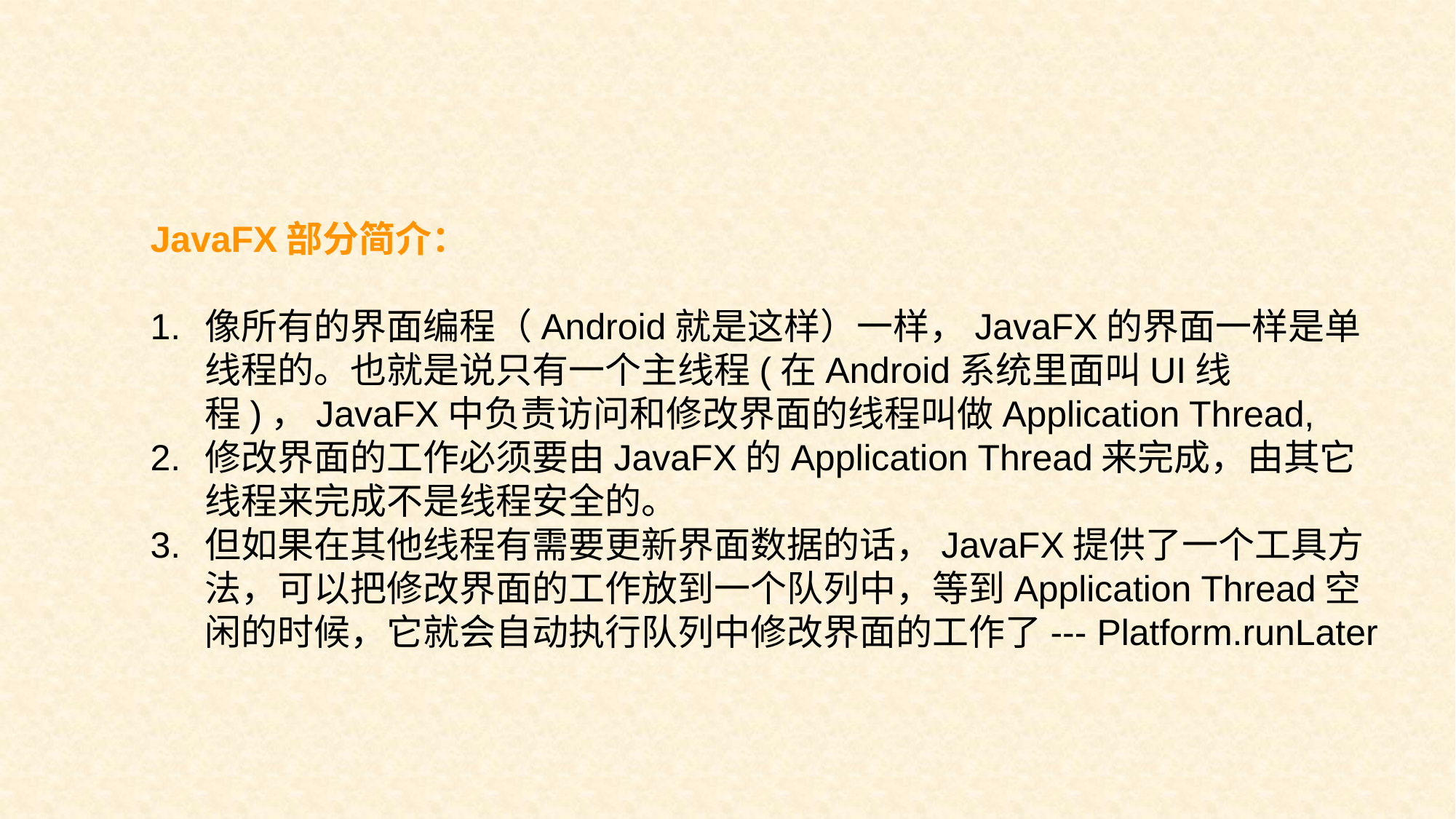

JavaFX部分简介：

像所有的界面编程（Android就是这样）一样，JavaFX的界面一样是单线程的。也就是说只有一个主线程(在Android系统里面叫UI线程)，JavaFX中负责访问和修改界面的线程叫做Application Thread,
修改界面的工作必须要由JavaFX的Application Thread来完成，由其它线程来完成不是线程安全的。
但如果在其他线程有需要更新界面数据的话，JavaFX提供了一个工具方法，可以把修改界面的工作放到一个队列中，等到Application Thread空闲的时候，它就会自动执行队列中修改界面的工作了--- Platform.runLater